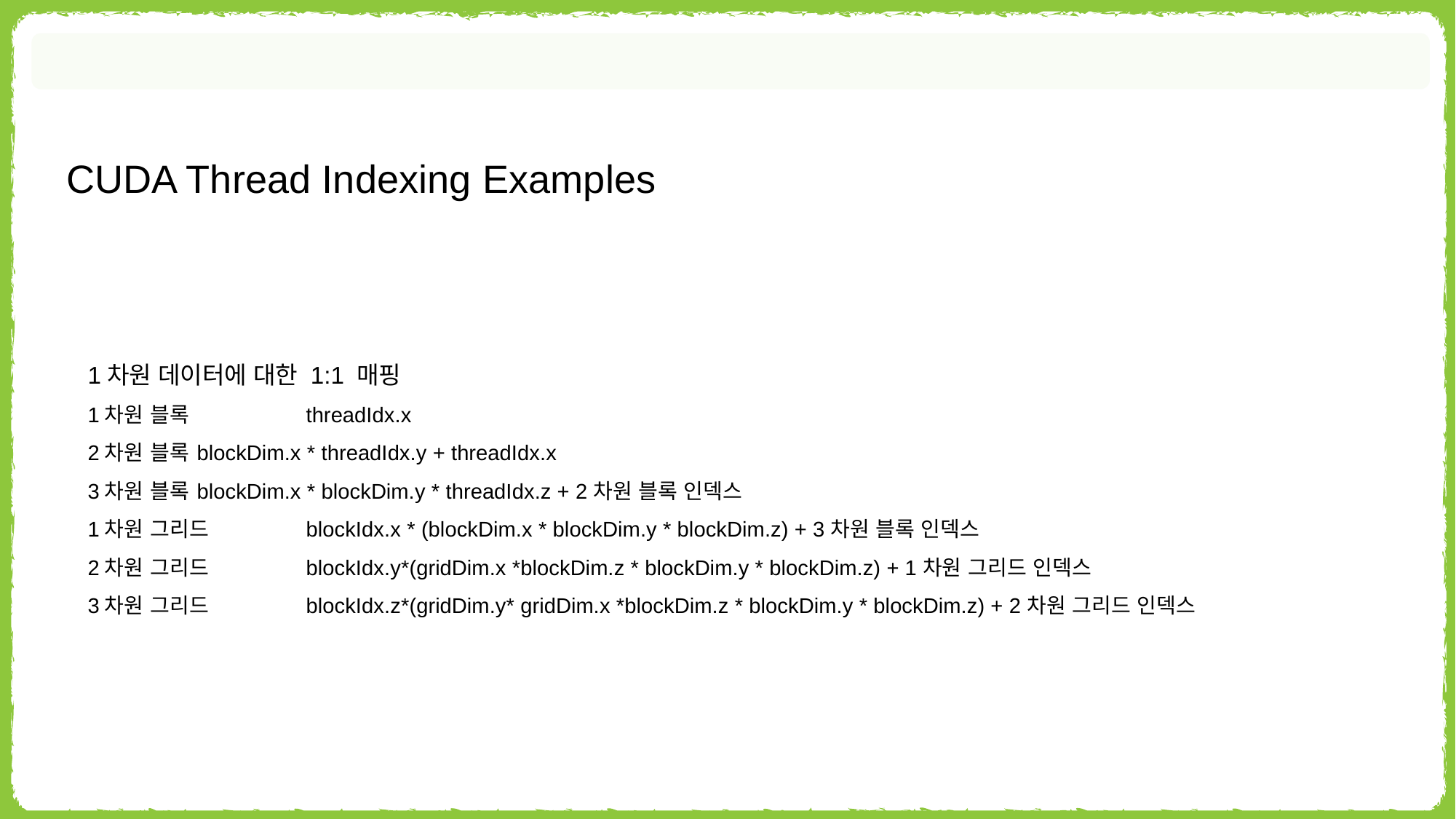

CUDA Thread Indexing Examples
1차원 데이터에 대한 1:1 매핑
1차원 블록  	threadIdx.x
2차원 블록 	blockDim.x * threadIdx.y + threadIdx.x
3차원 블록 	blockDim.x * blockDim.y * threadIdx.z + 2차원 블록 인덱스
1차원 그리드 	blockIdx.x * (blockDim.x * blockDim.y * blockDim.z) + 3차원 블록 인덱스
2차원 그리드	blockIdx.y*(gridDim.x *blockDim.z * blockDim.y * blockDim.z) + 1차원 그리드 인덱스
3차원 그리드	blockIdx.z*(gridDim.y* gridDim.x *blockDim.z * blockDim.y * blockDim.z) + 2차원 그리드 인덱스